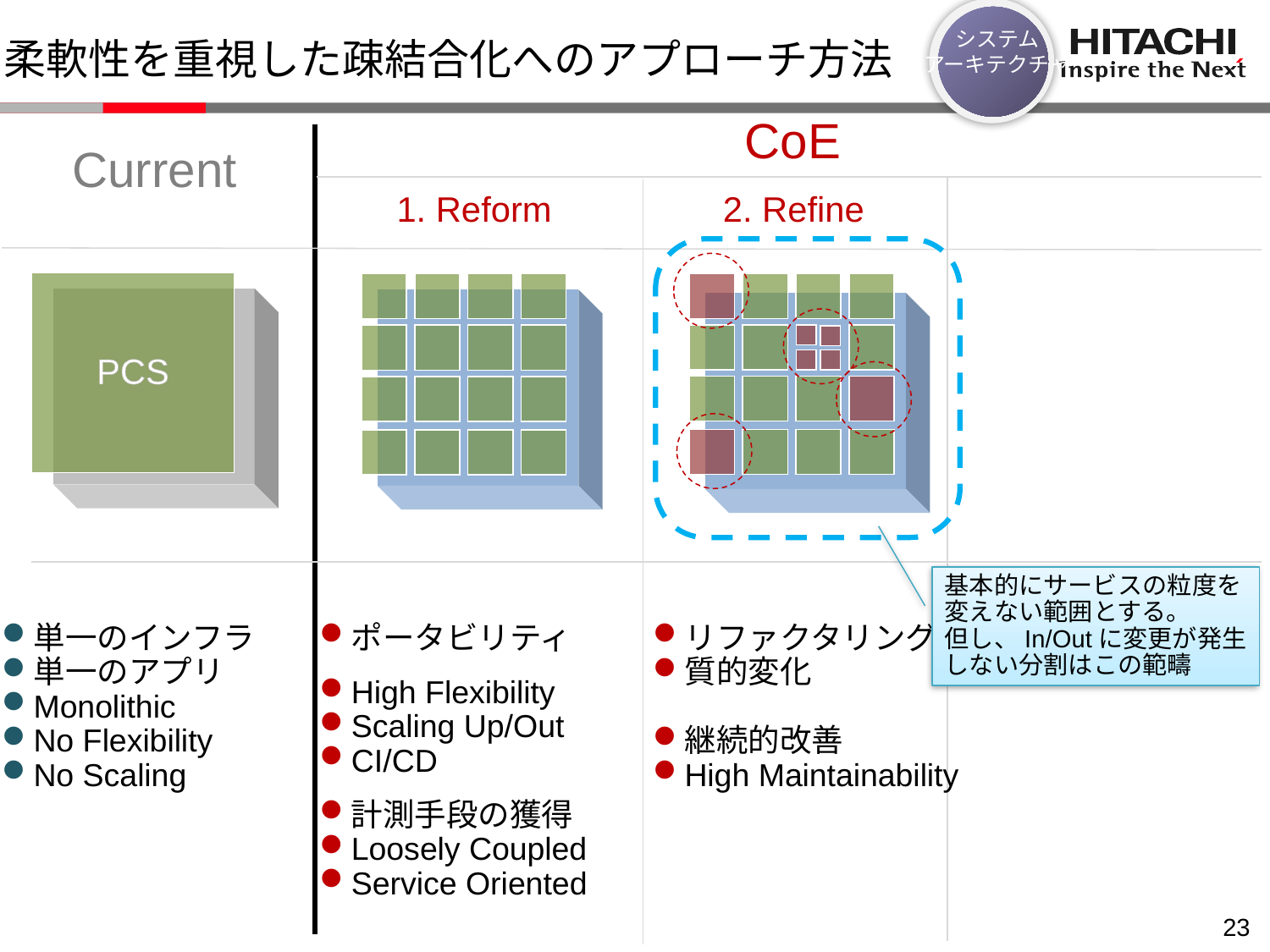

システム
アーキテクチャ
柔軟性を重視した疎結合化へのアプローチ方法
CoE
Current
1. Reform
2. Refine

PCS

基本的にサービスの粒度を
変えない範囲とする。
但し、In/Outに変更が発生
しない分割はこの範疇
単一のインフラ
単一のアプリ
Monolithic
No Flexibility
No Scaling
ポータビリティ

High Flexibility
Scaling Up/Out
CI/CD

計測手段の獲得
Loosely Coupled
Service Oriented
リファクタリング
質的変化

継続的改善
High Maintainability

23